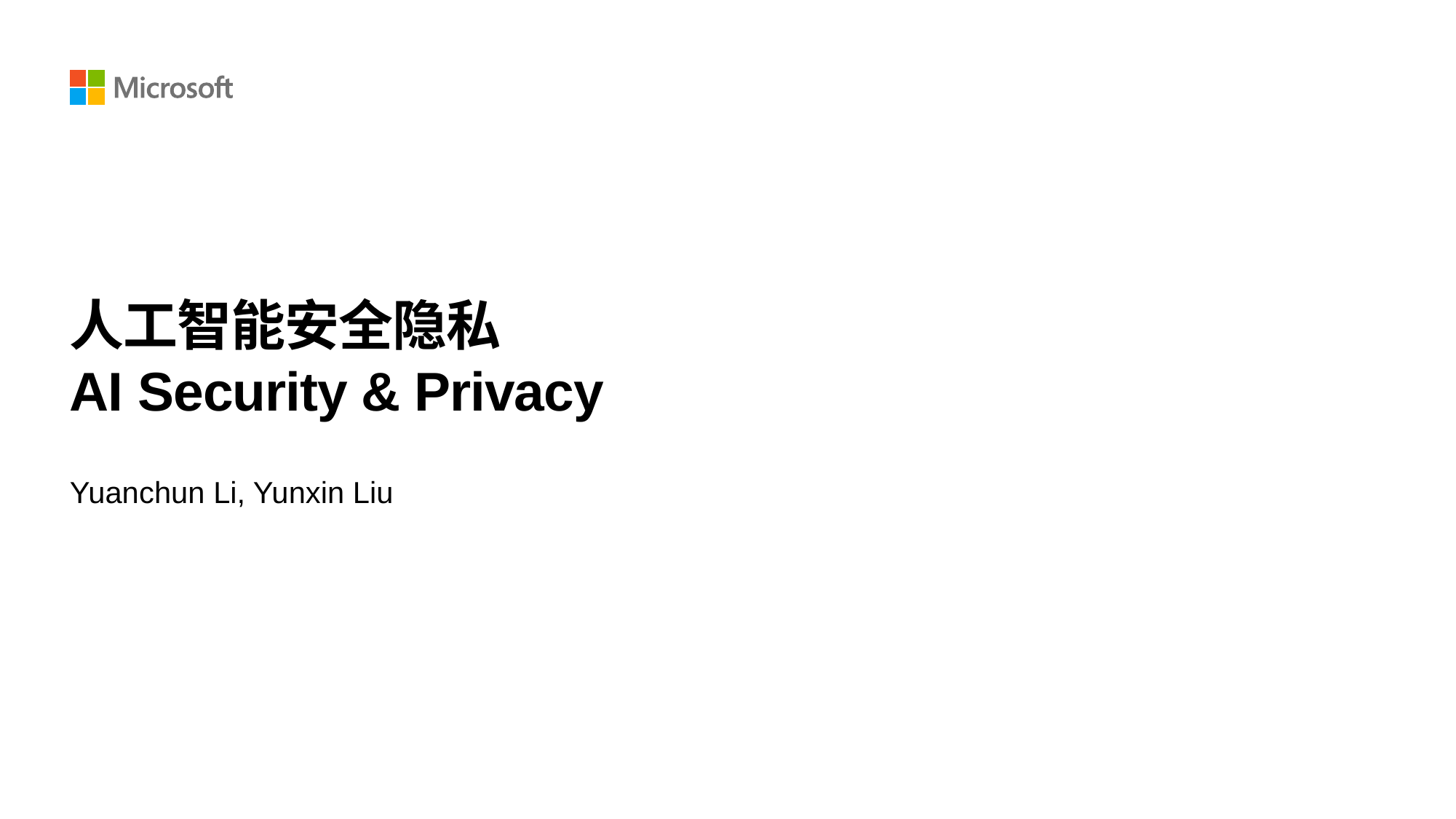

1
# 人工智能安全隐私 AI Security & Privacy
Yuanchun Li, Yunxin Liu